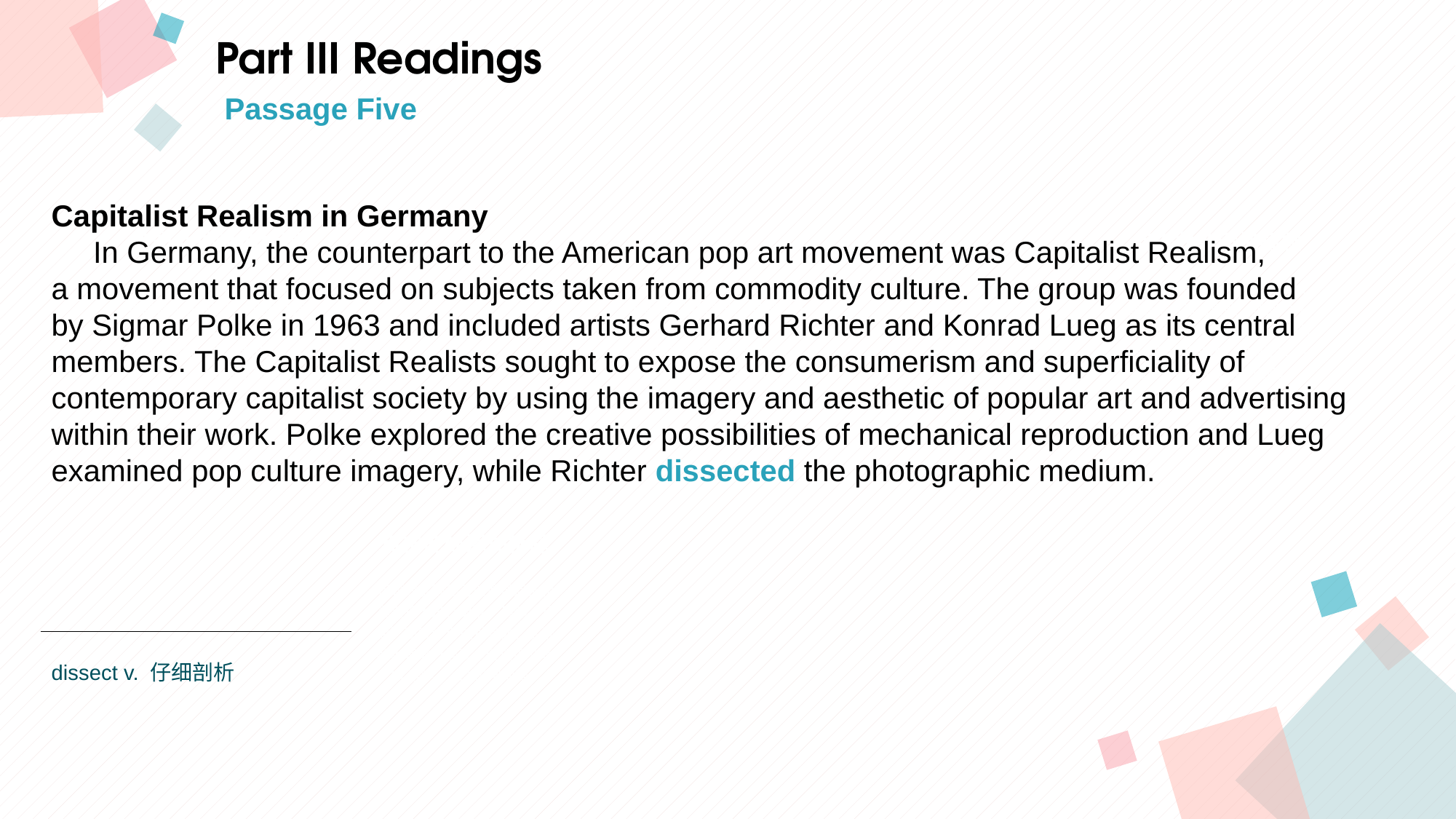

Part III Readings
Passage Five

Capitalist Realism in Germany
     In Germany, the counterpart to the American pop art movement was Capitalist Realism,
a movement that focused on subjects taken from commodity culture. The group was founded
by Sigmar Polke in 1963 and included artists Gerhard Richter and Konrad Lueg as its central
members. The Capitalist Realists sought to expose the consumerism and superficiality of
contemporary capitalist society by using the imagery and aesthetic of popular art and advertising
within their work. Polke explored the creative possibilities of mechanical reproduction and Lueg
examined pop culture imagery, while Richter dissected the photographic medium.
点击此处添加标题
点击此处添加标题
标题数字等都可以通过点击和重新输入进行更改，顶部“开始”面板中可以对字体、字号、颜色等进行修改。建议正文8-14号字，1.3倍字间距。
标题数字等都可以通过点击和重新输入进行更改，顶部“开始”面板中可以对字体、字号、颜色等进行修改。建议正文8-14号字，1.3倍字间距。
标题数字等都可以通过点击和重新输入进行更改，顶部“开始”面板中可以对字体、字号、颜色等进行修改。建议正文8-14号字，1.3倍字间距。
点击此处添加标题
标题数字等都可以通过点击和重新输入进行更改，顶部“开始”面板中可以对字体、字号、颜色等进行修改。建议正文8-14号字，1.3倍字间距。
dissect v. 仔细剖析